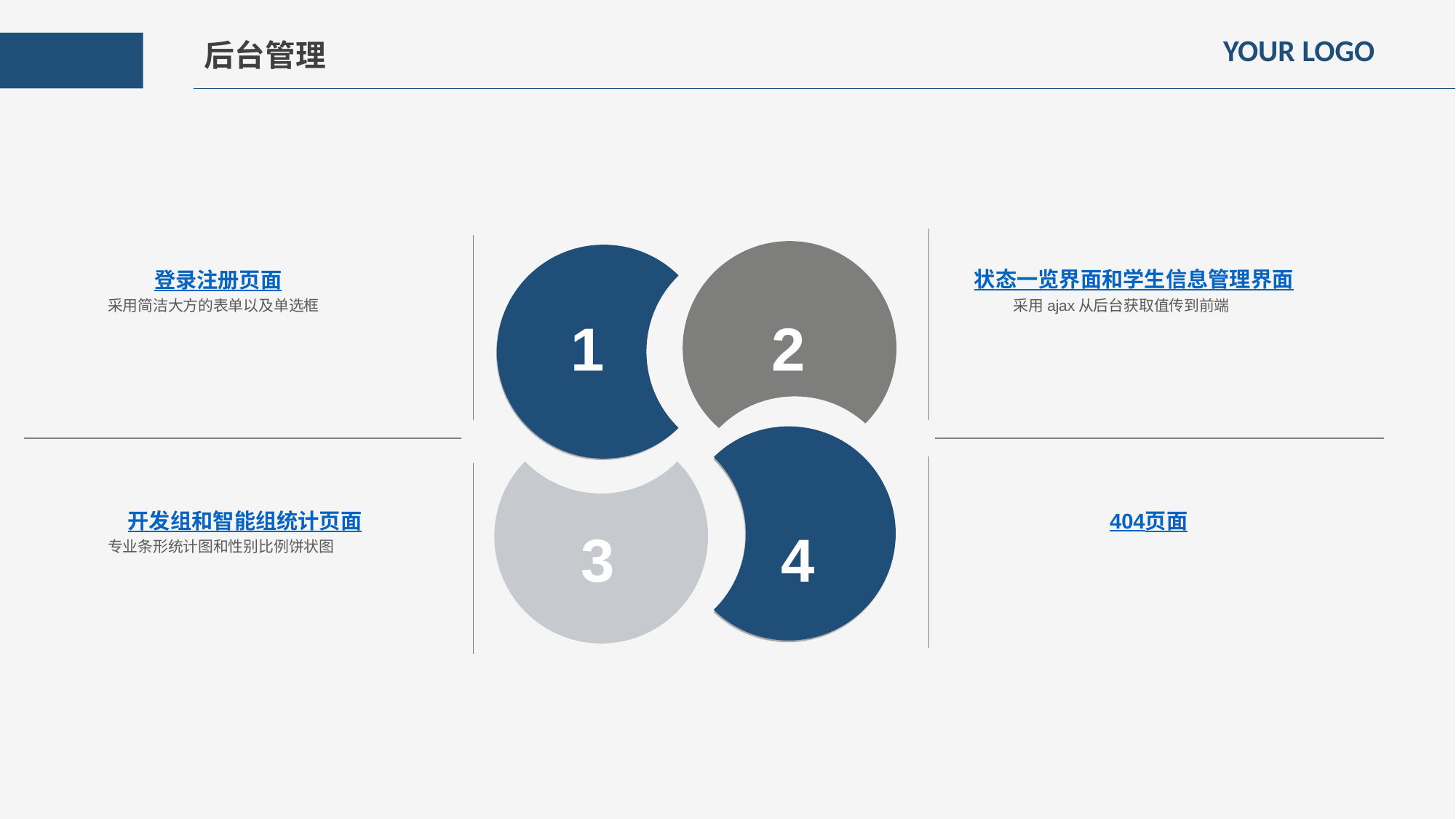

后台管理
YOUR LOGO

2

1
状态一览界面和学生信息管理界面
采用ajax从后台获取值传到前端
登录注册页面
采用简洁大方的表单以及单选框

4

3
404页面

开发组和智能组统计页面
专业条形统计图和性别比例饼状图